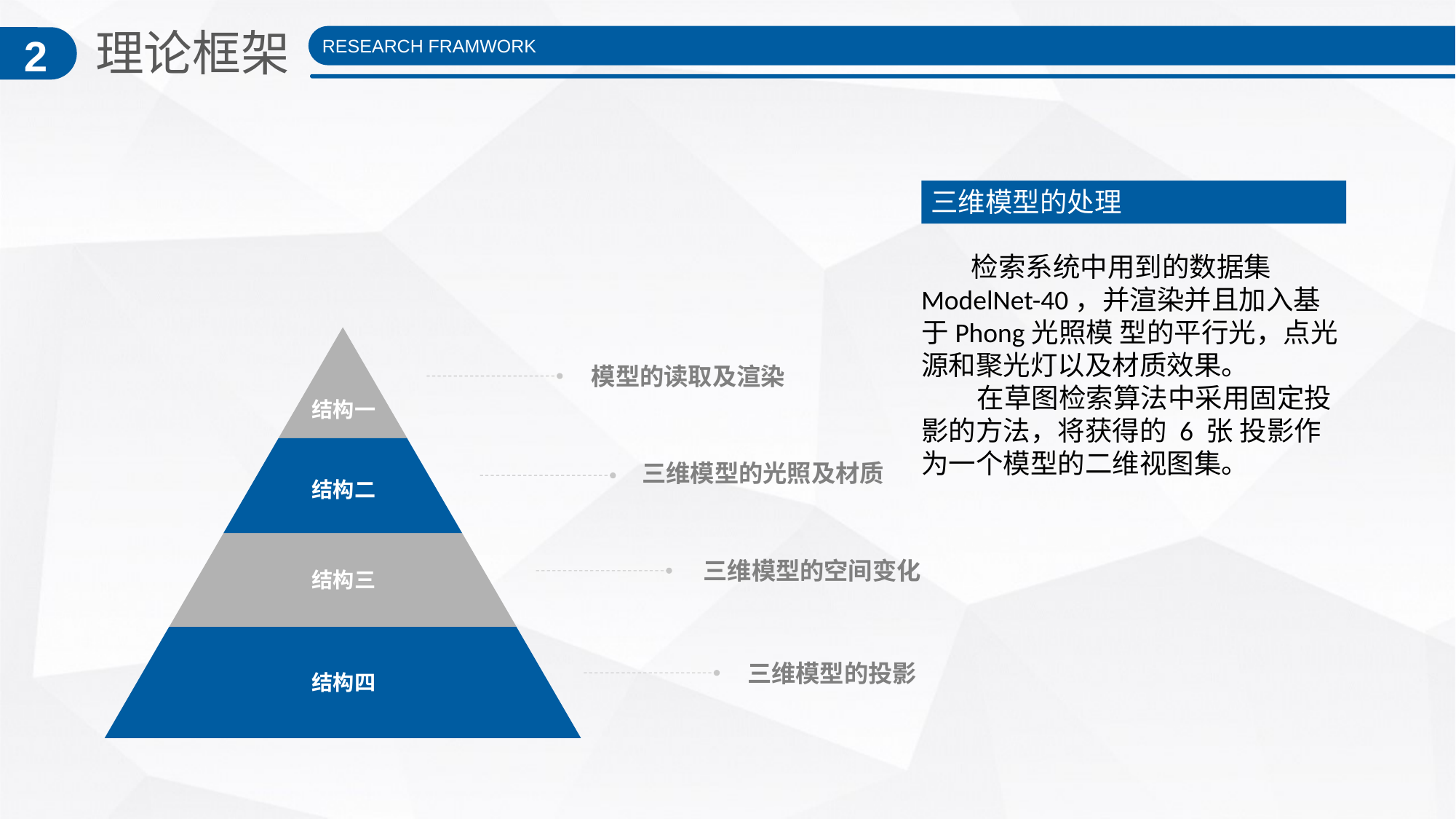

理论框架
2

RESEARCH FRAMWORK

三维模型的处理

       检索系统中用到的数据集 ModelNet-40，并渲染并且加入基于Phong光照模 型的平行光，点光源和聚光灯以及材质效果。
        在草图检索算法中采用固定投影的方法，将获得的 6 张 投影作为一个模型的二维视图集。

结构一
结构二
结构三
结构四
模型的读取及渲染
三维模型的光照及材质
三维模型的空间变化
三维模型的投影